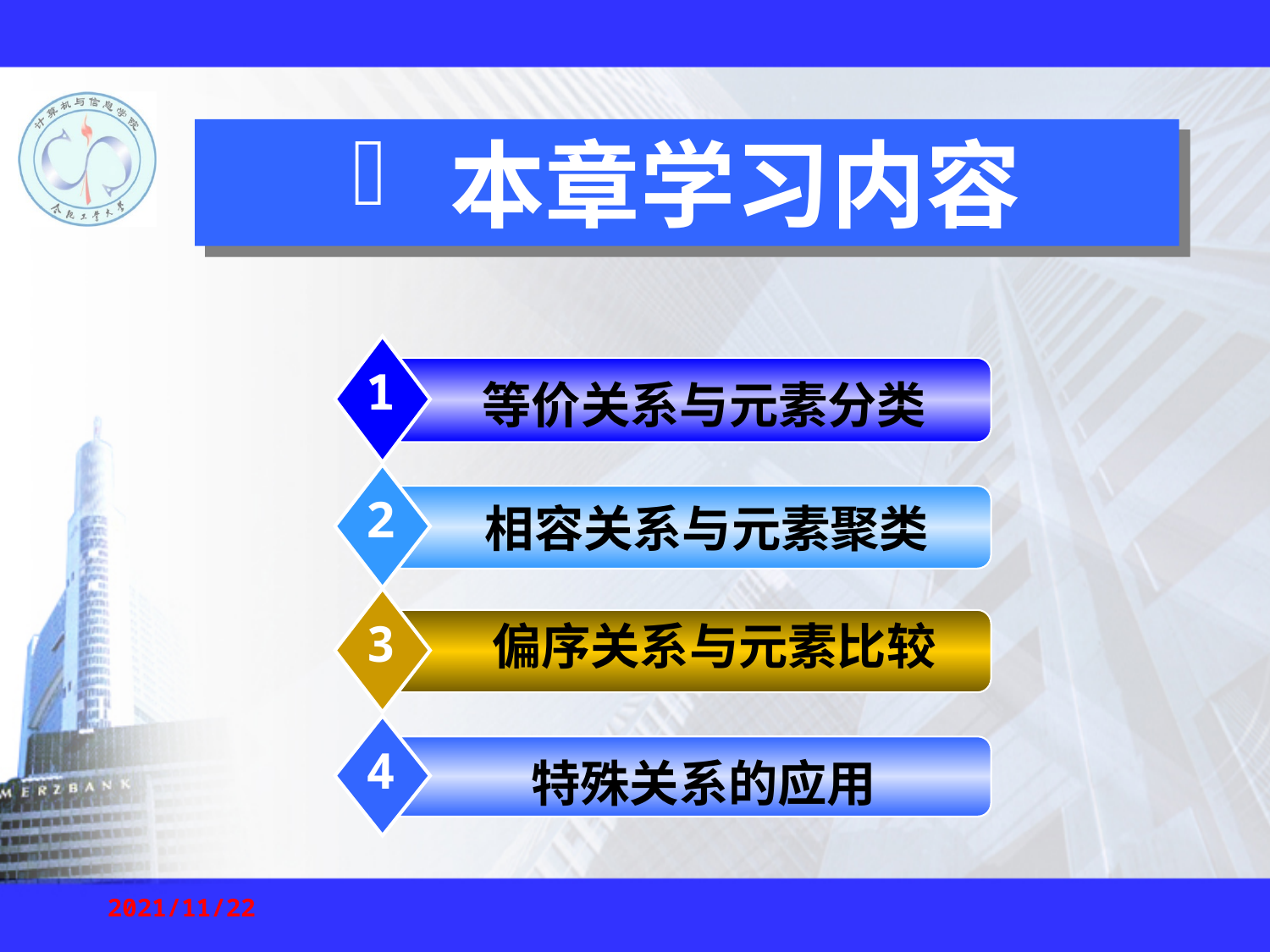

本章学习内容

1

  等价关系与元素分类

2
  相容关系与元素聚类

3
  偏序关系与元素比较

4

  特殊关系的应用
2021/11/22